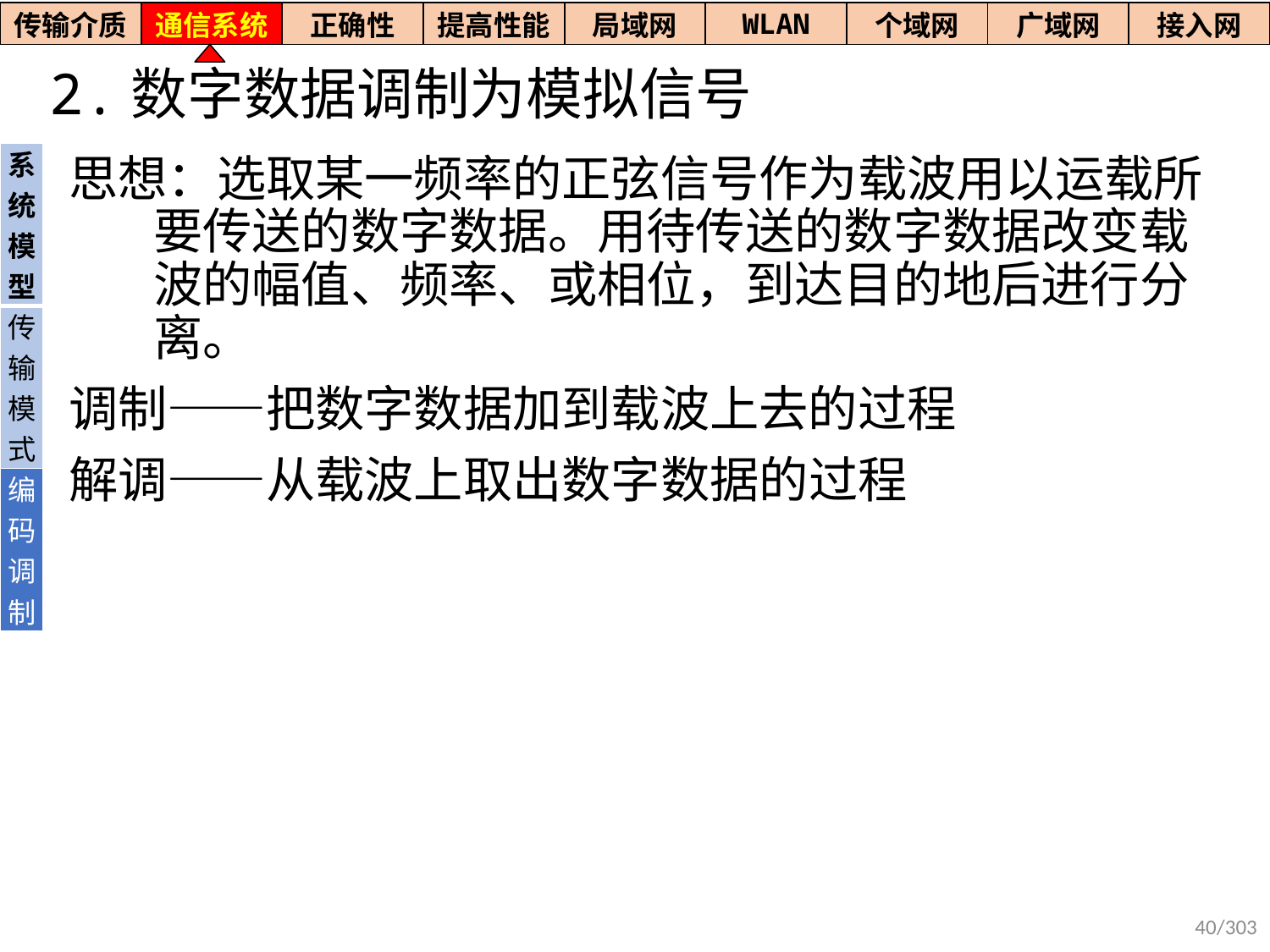

| 传输介质 | 通信系统 | 正确性 | 提高性能 | 局域网 | WLAN | 个域网 | 广域网 | 接入网 |
| --- | --- | --- | --- | --- | --- | --- | --- | --- |

# 2.数字数据调制为模拟信号
| 系统模型 |
| --- |
| 传输模式 |
| 编码调制 |
思想：选取某一频率的正弦信号作为载波用以运载所要传送的数字数据。用待传送的数字数据改变载波的幅值、频率、或相位，到达目的地后进行分离。
调制——把数字数据加到载波上去的过程
解调——从载波上取出数字数据的过程
40/303